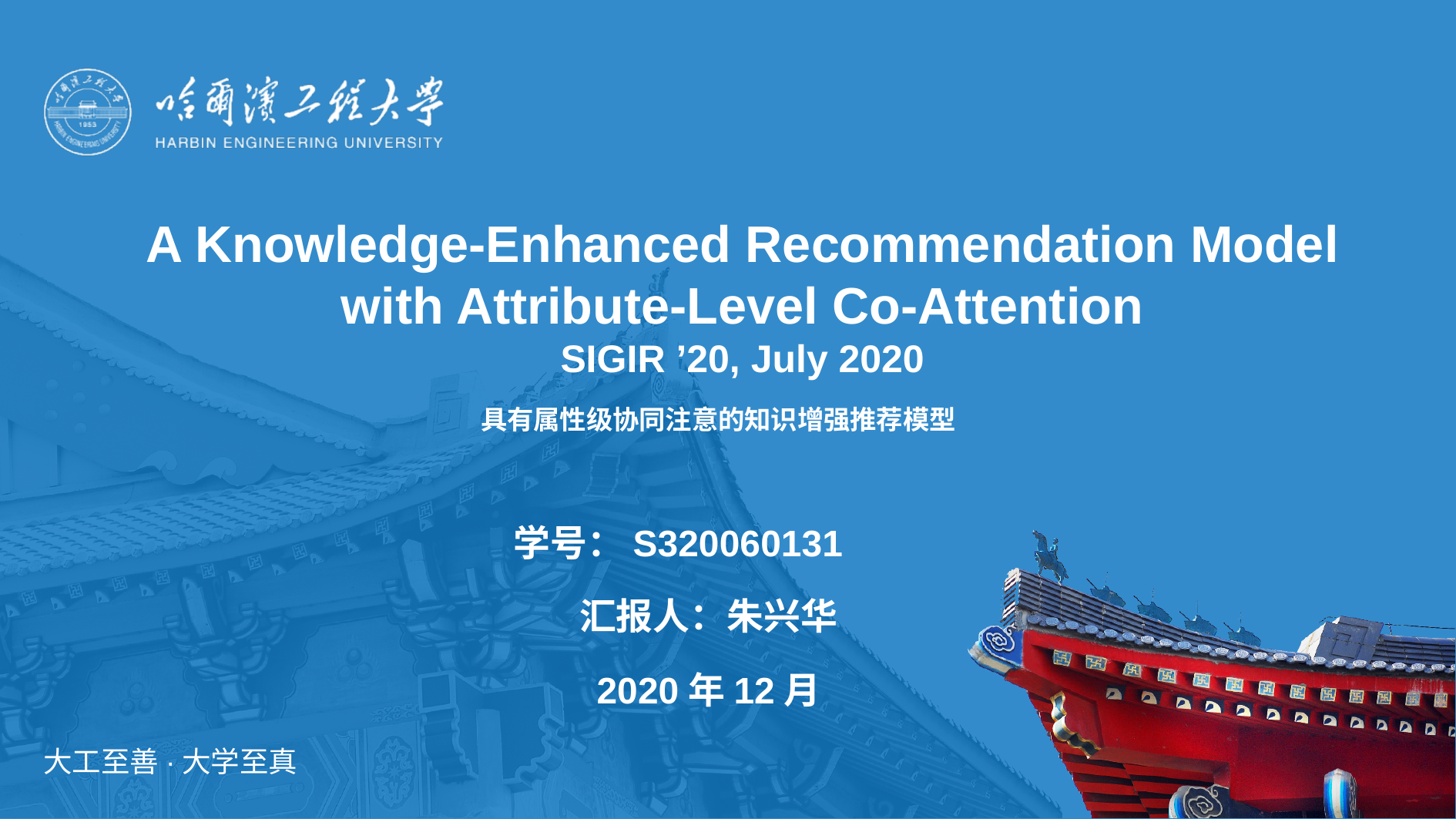

A Knowledge-Enhanced Recommendation Model
with Attribute-Level Co-Attention
SIGIR ’20, July 2020
# 具有属性级协同注意的知识增强推荐模型
学号：S320060131
汇报人：朱兴华
2020年12月
大工至善·大学至真